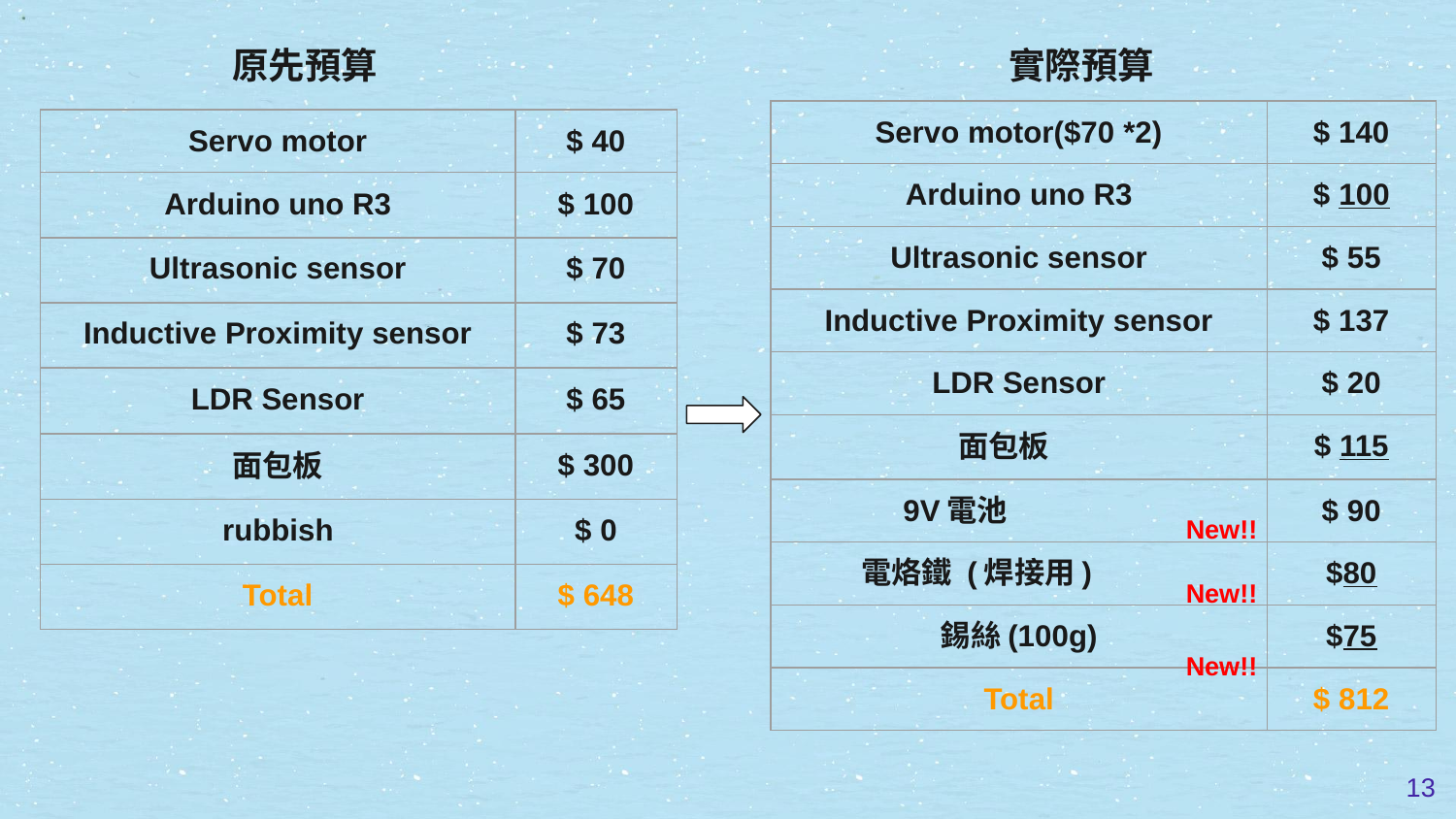

實際預算
原先預算
| Servo motor($70 \*2) | $ 140 |
| --- | --- |
| Arduino uno R3 | $ 100 |
| Ultrasonic sensor | $ 55 |
| Inductive Proximity sensor | $ 137 |
| LDR Sensor | $ 20 |
| 面包板 | $ 115 |
| 9V電池 | $ 90 |
| 電烙鐵 (焊接用) | $80 |
| 錫絲(100g) | $75 |
| Total | $ 812 |
| Servo motor | $ 40 |
| --- | --- |
| Arduino uno R3 | $ 100 |
| Ultrasonic sensor | $ 70 |
| Inductive Proximity sensor | $ 73 |
| LDR Sensor | $ 65 |
| 面包板 | $ 300 |
| rubbish | $ 0 |
| Total | $ 648 |

New!!
New!!
New!!
13